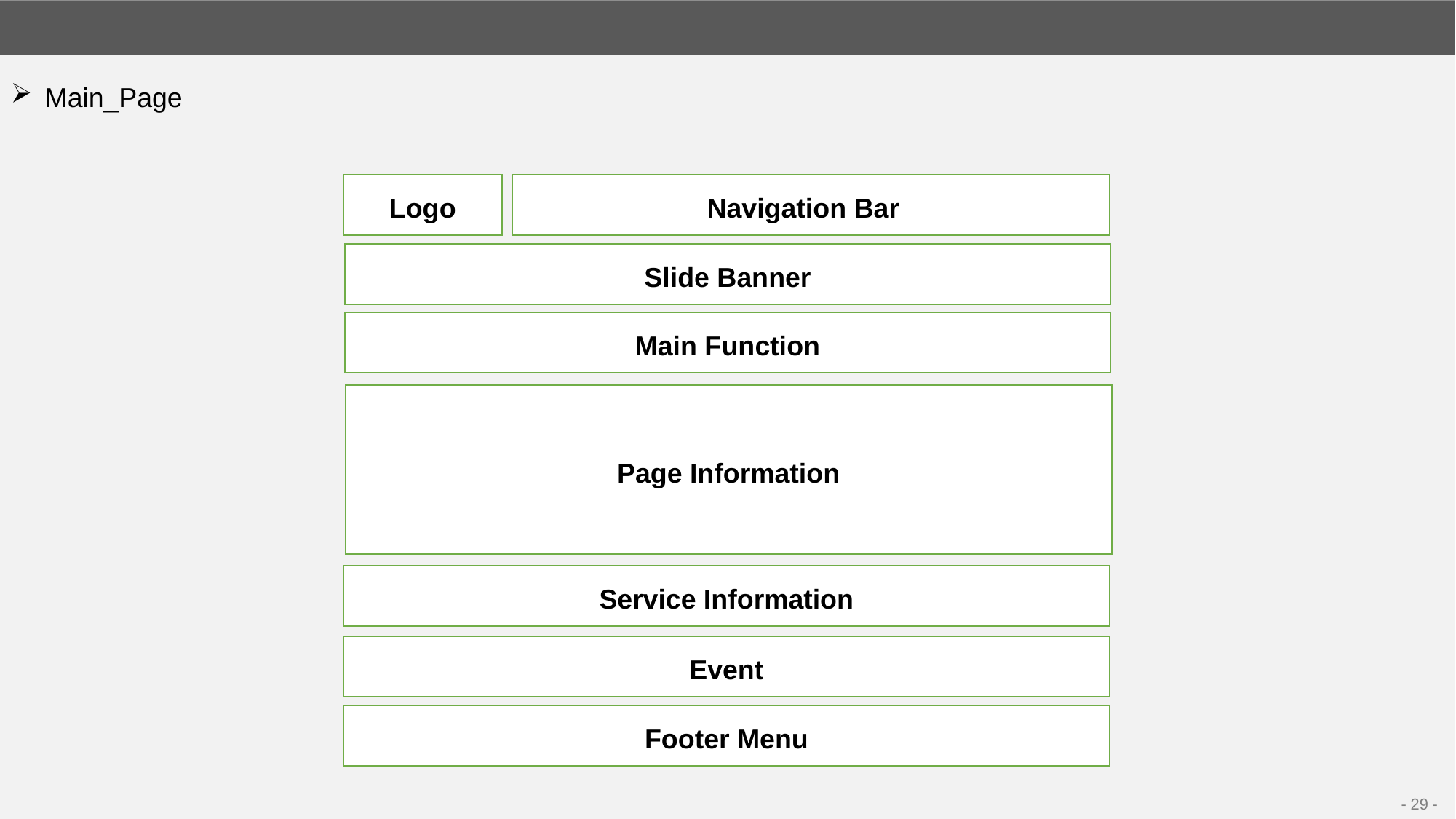

02. 페이지 구성 도표
Main_Page
Logo
Navigation Bar
Slide Banner
Main Function
Page Information
Service Information
Event
Footer Menu
- 29 -